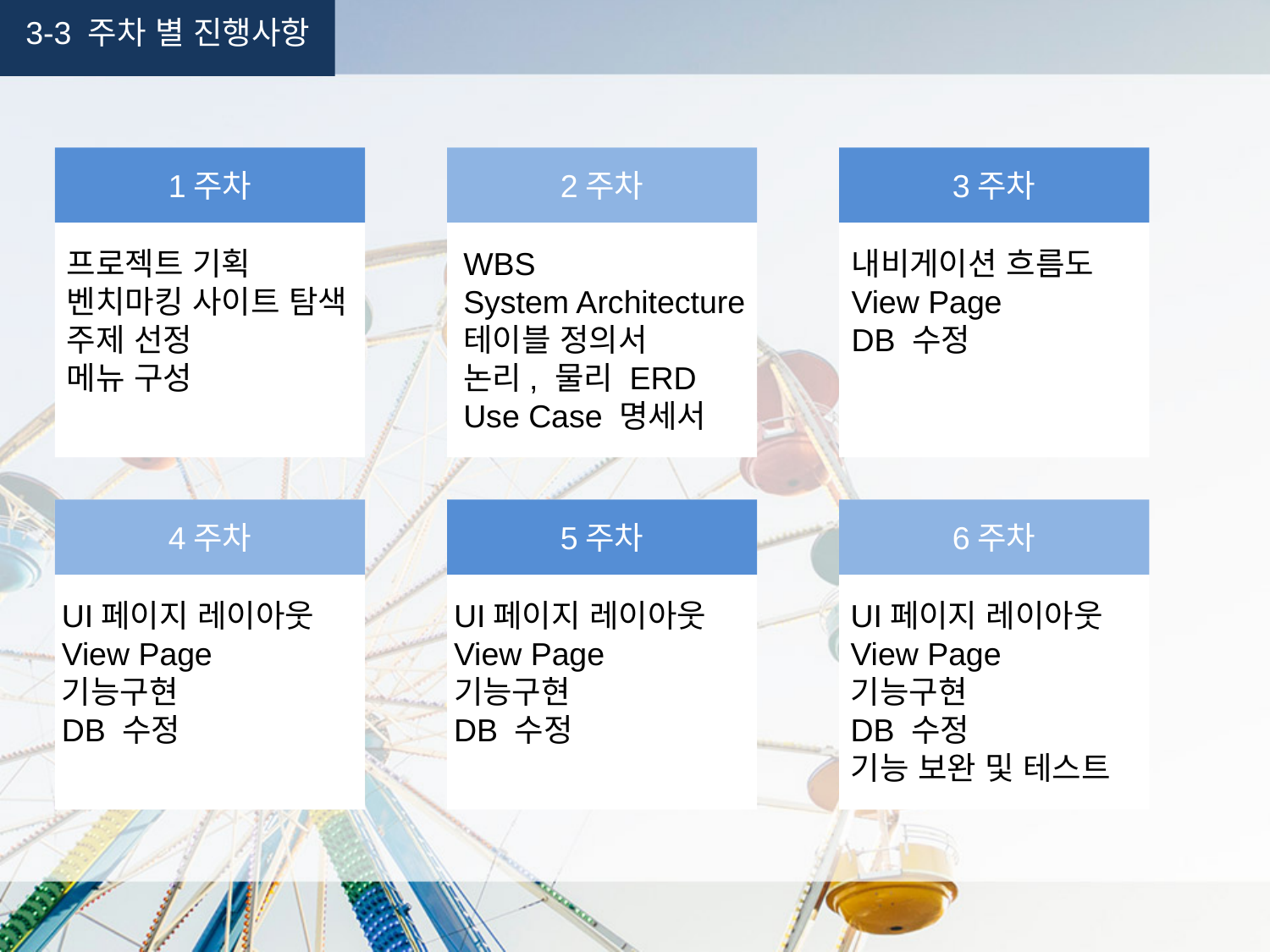

3-3 주차 별 진행사항

1주차
프로젝트 기획
벤치마킹 사이트 탐색
주제 선정
메뉴 구성

2주차
WBS
System Architecture
테이블 정의서
논리, 물리 ERD
Use Case 명세서

3주차
내비게이션 흐름도
View Page
DB 수정

4주차
UI페이지 레이아웃
View Page
기능구현
DB 수정

5주차
UI페이지 레이아웃
View Page
기능구현
DB 수정

6주차
UI페이지 레이아웃
View Page
기능구현
DB 수정
기능 보완 및 테스트